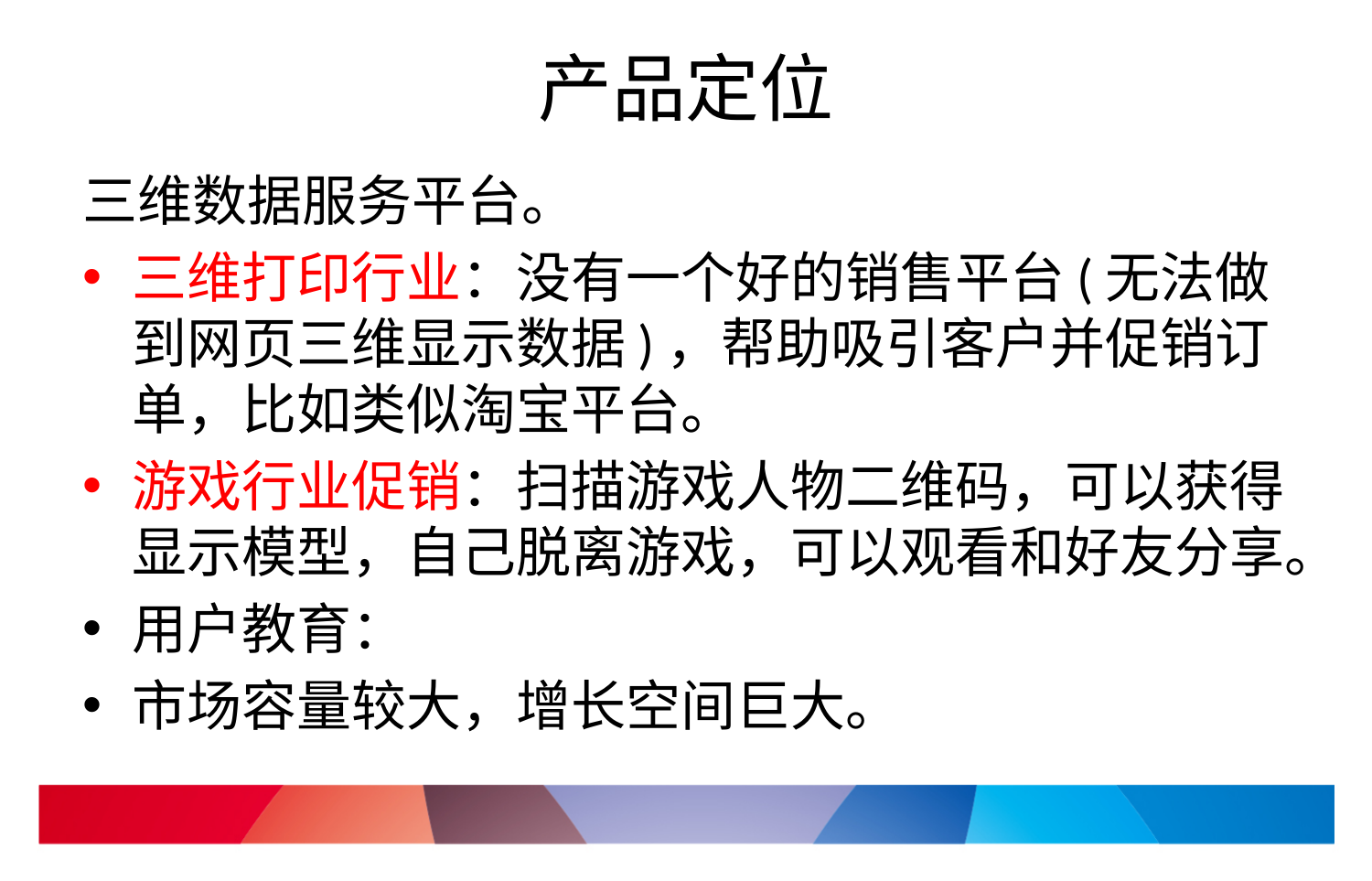

# 产品定位
三维数据服务平台。
三维打印行业：没有一个好的销售平台(无法做到网页三维显示数据)，帮助吸引客户并促销订单，比如类似淘宝平台。
游戏行业促销：扫描游戏人物二维码，可以获得显示模型，自己脱离游戏，可以观看和好友分享。
用户教育：
市场容量较大，增长空间巨大。